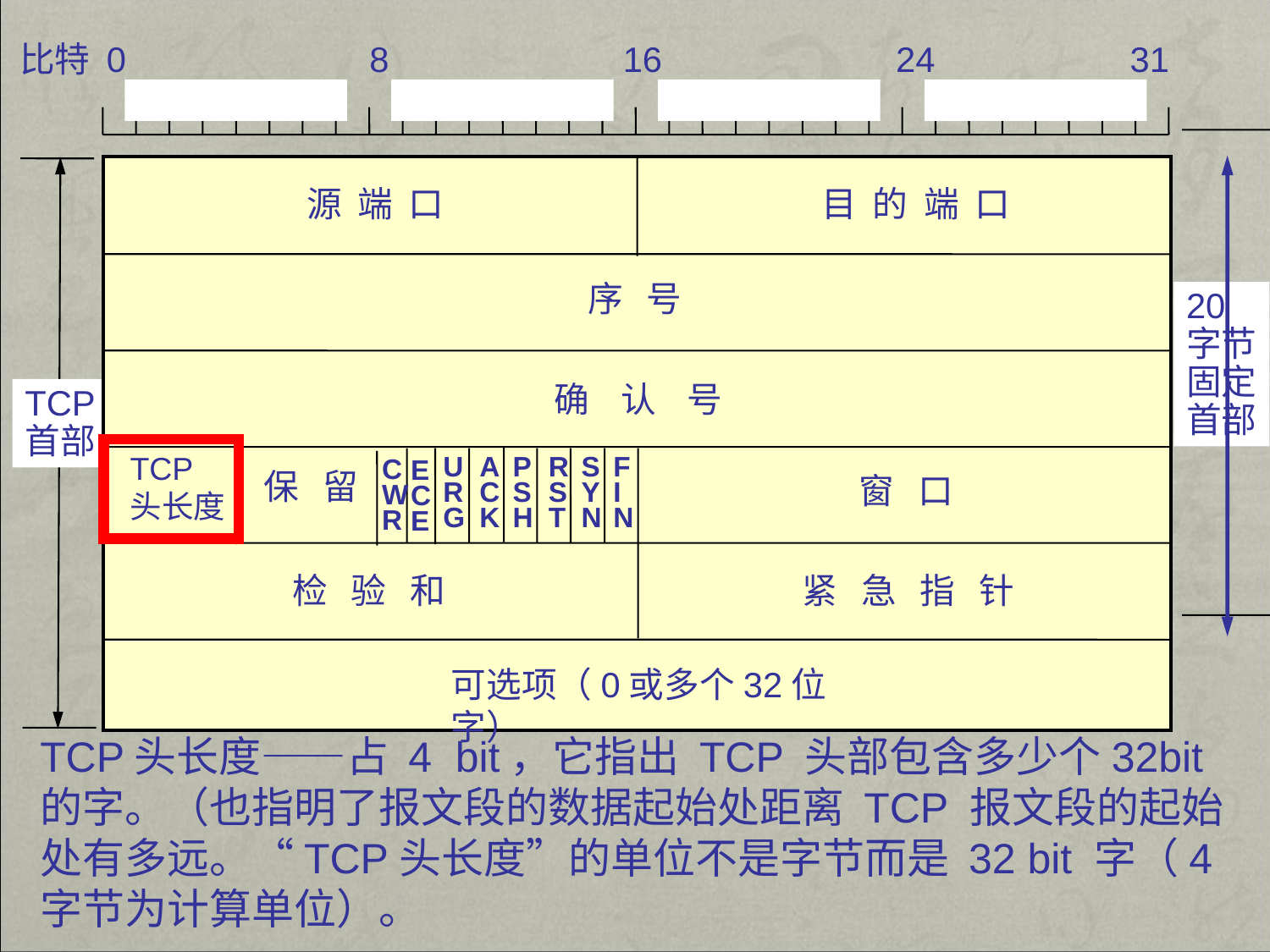

比特 0                         8                        16                        24                    31

源  端  口
目  的  端  口

序   号

确    认    号
TCP
首部

TCP头长度

U
R
G
A
C
K
P
S
H
R
S
T
S
Y
N
F
I
N
C
W
R
E
C
E
保   留
窗   口

检   验   和
紧   急   指   针

可选项（0或多个32位字）

20
字节
固定
首部

TCP头长度——占 4  bit，它指出 TCP 头部包含多少个32bit的字。（也指明了报文段的数据起始处距离 TCP 报文段的起始处有多远。“TCP头长度”的单位不是字节而是 32 bit 字（4 字节为计算单位）。